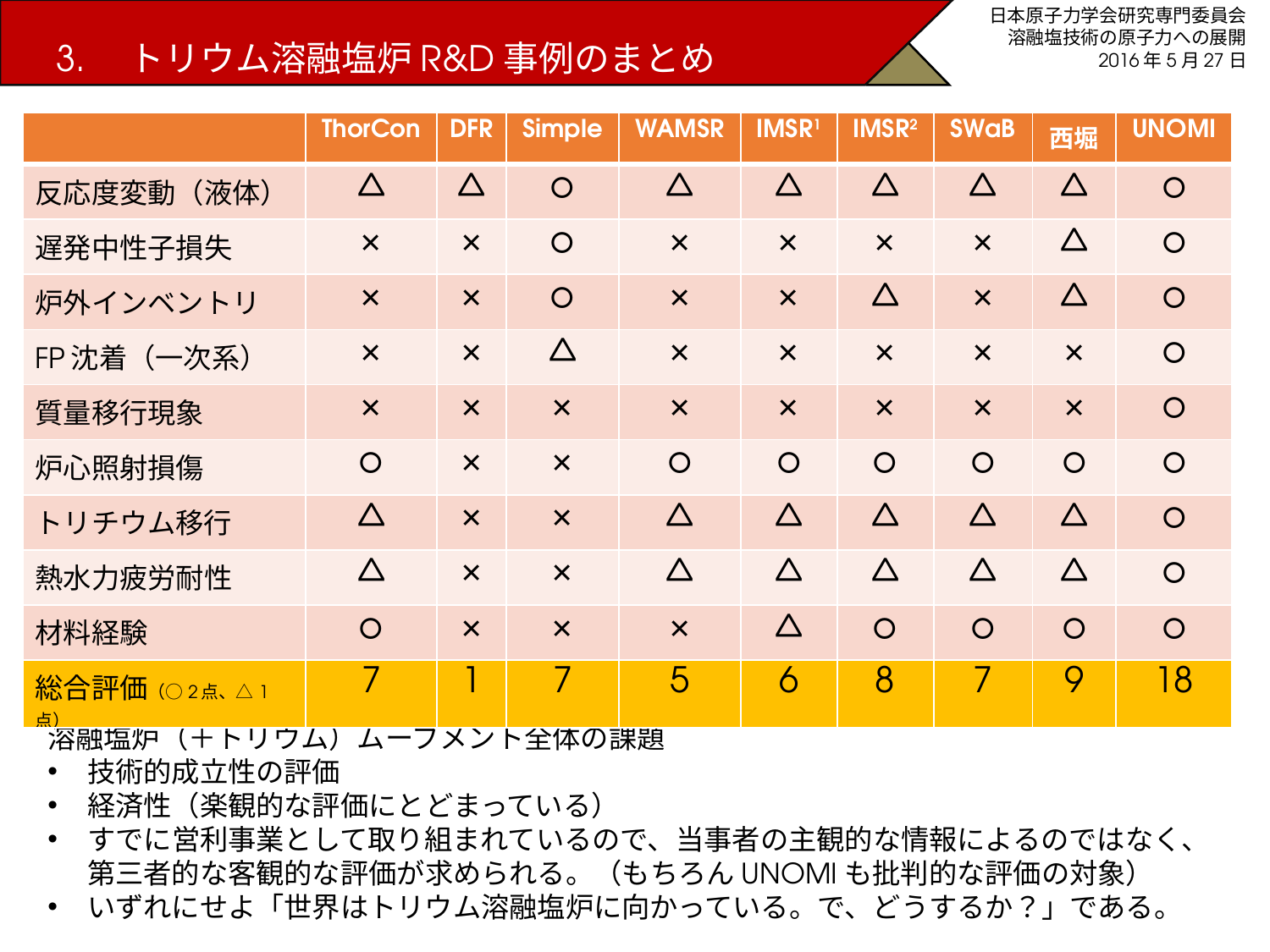

3.　トリウム溶融塩炉R&D事例のまとめ
日本原子力学会研究専門委員会
溶融塩技術の原子力への展開
2016年5月27日

|  | ThorCon | DFR | Simple | WAMSR | IMSR1 | IMSR2 | SWaB | 西堀 | UNOMI |
| --- | --- | --- | --- | --- | --- | --- | --- | --- | --- |
| 反応度変動（液体） | △ | △ | ○ | △ | △ | △ | △ | △ | ○ |
| 遅発中性子損失 | × | × | ○ | × | × | × | × | △ | ○ |
| 炉外インベントリ | × | × | ○ | × | × | △ | × | △ | ○ |
| FP沈着（一次系） | × | × | △ | × | × | × | × | × | ○ |
| 質量移行現象 | × | × | × | × | × | × | × | × | ○ |
| 炉心照射損傷 | ○ | × | × | ○ | ○ | ○ | ○ | ○ | ○ |
| トリチウム移行 | △ | × | × | △ | △ | △ | △ | △ | ○ |
| 熱水力疲労耐性 | △ | × | × | △ | △ | △ | △ | △ | ○ |
| 材料経験 | ○ | × | × | × | △ | ○ | ○ | ○ | ○ |
| 総合評価（○2点、△1点） | 7 | 1 | 7 | 5 | 6 | 8 | 7 | 9 | 18 |
溶融塩炉（＋トリウム）ムーブメント全体の課題
技術的成立性の評価
経済性（楽観的な評価にとどまっている）
すでに営利事業として取り組まれているので、当事者の主観的な情報によるのではなく、第三者的な客観的な評価が求められる。（もちろんUNOMIも批判的な評価の対象）
いずれにせよ「世界はトリウム溶融塩炉に向かっている。で、どうするか？」である。